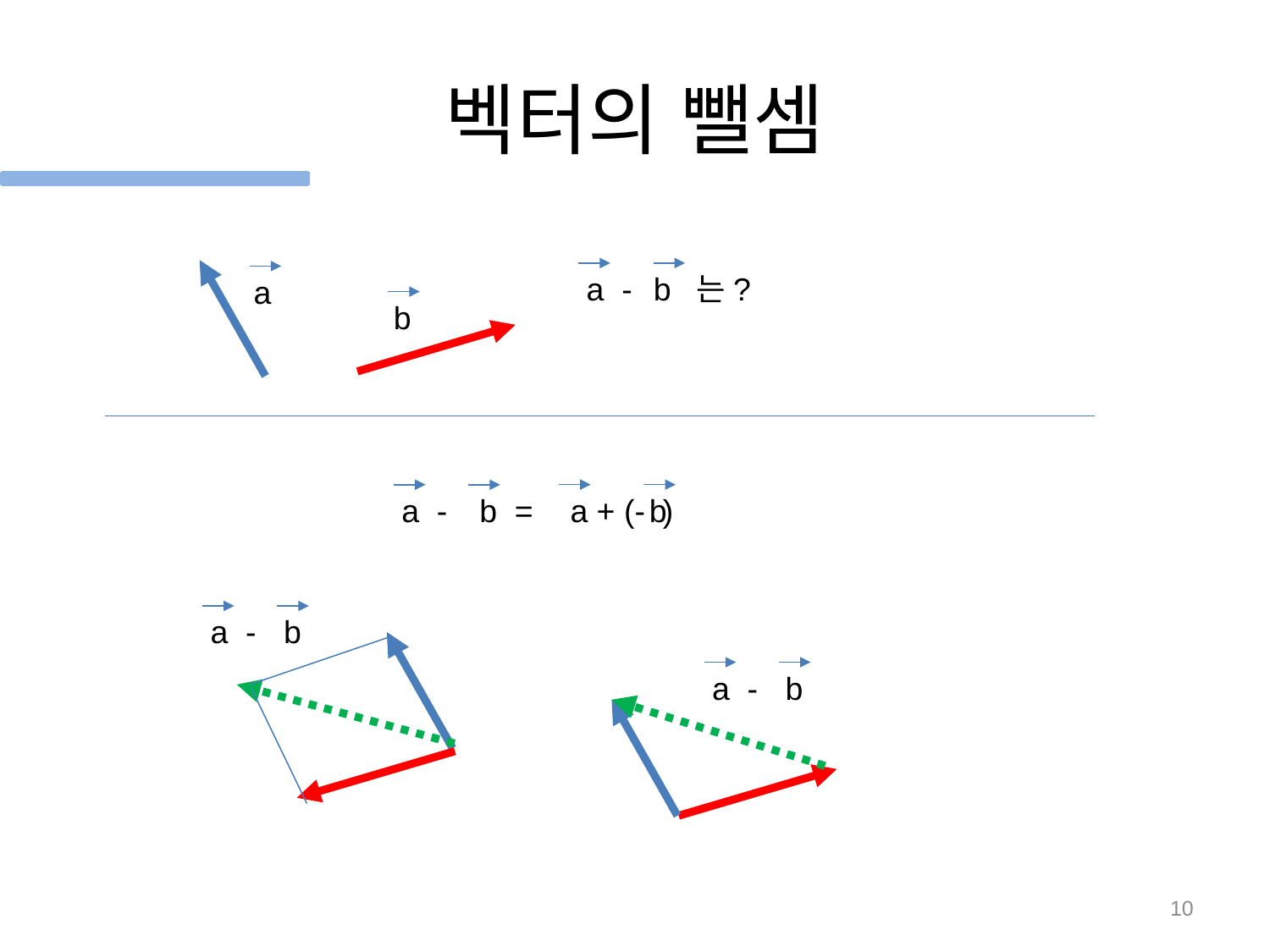

# 벡터의 뺄셈

 a  -
 b  는?
 a
 b
 a + (-  )
 b
 a  -
 b  =
 a  -
 b
 a  -
 b
10